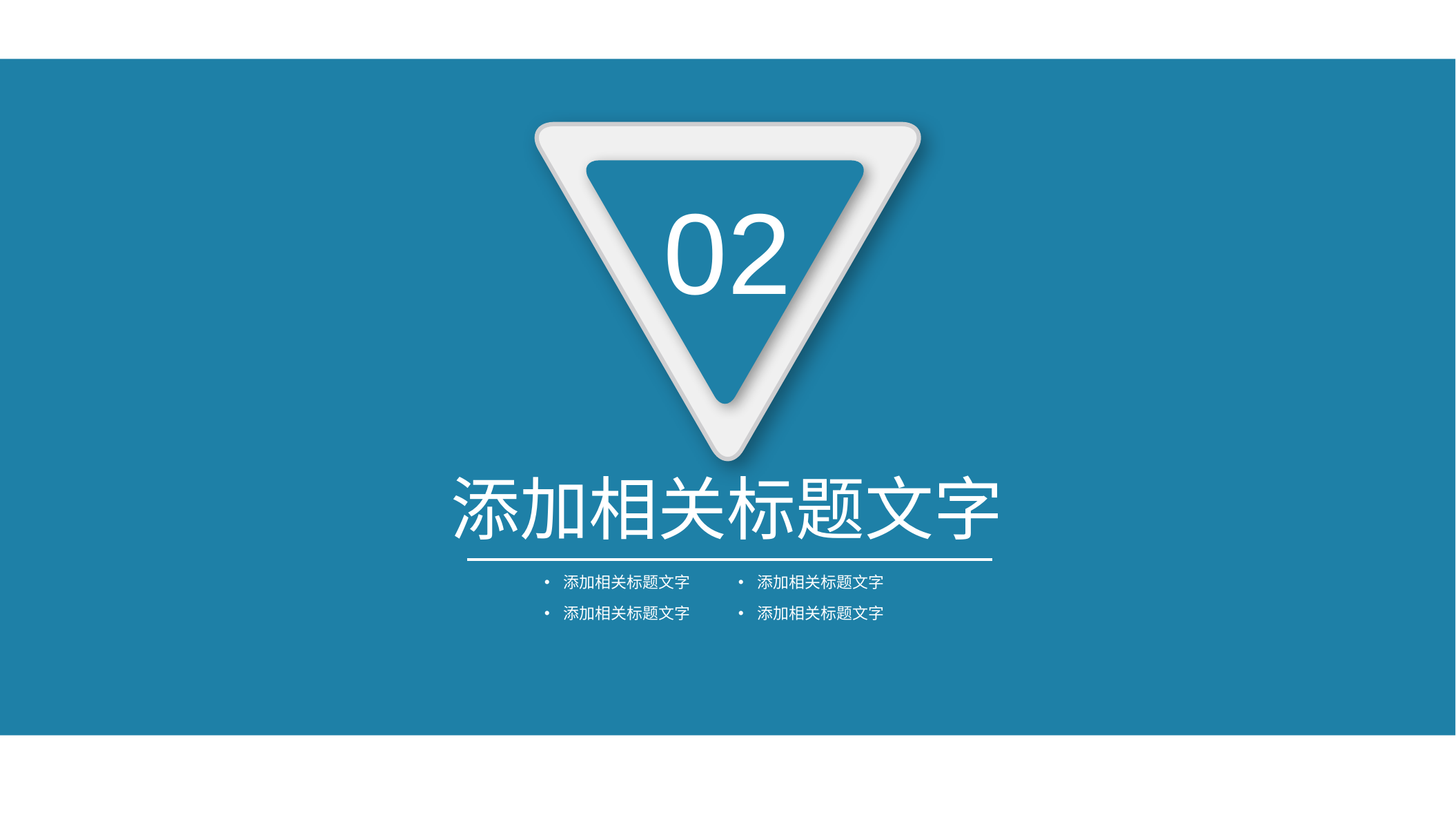

02
添加相关标题文字
添加相关标题文字
添加相关标题文字
添加相关标题文字
添加相关标题文字